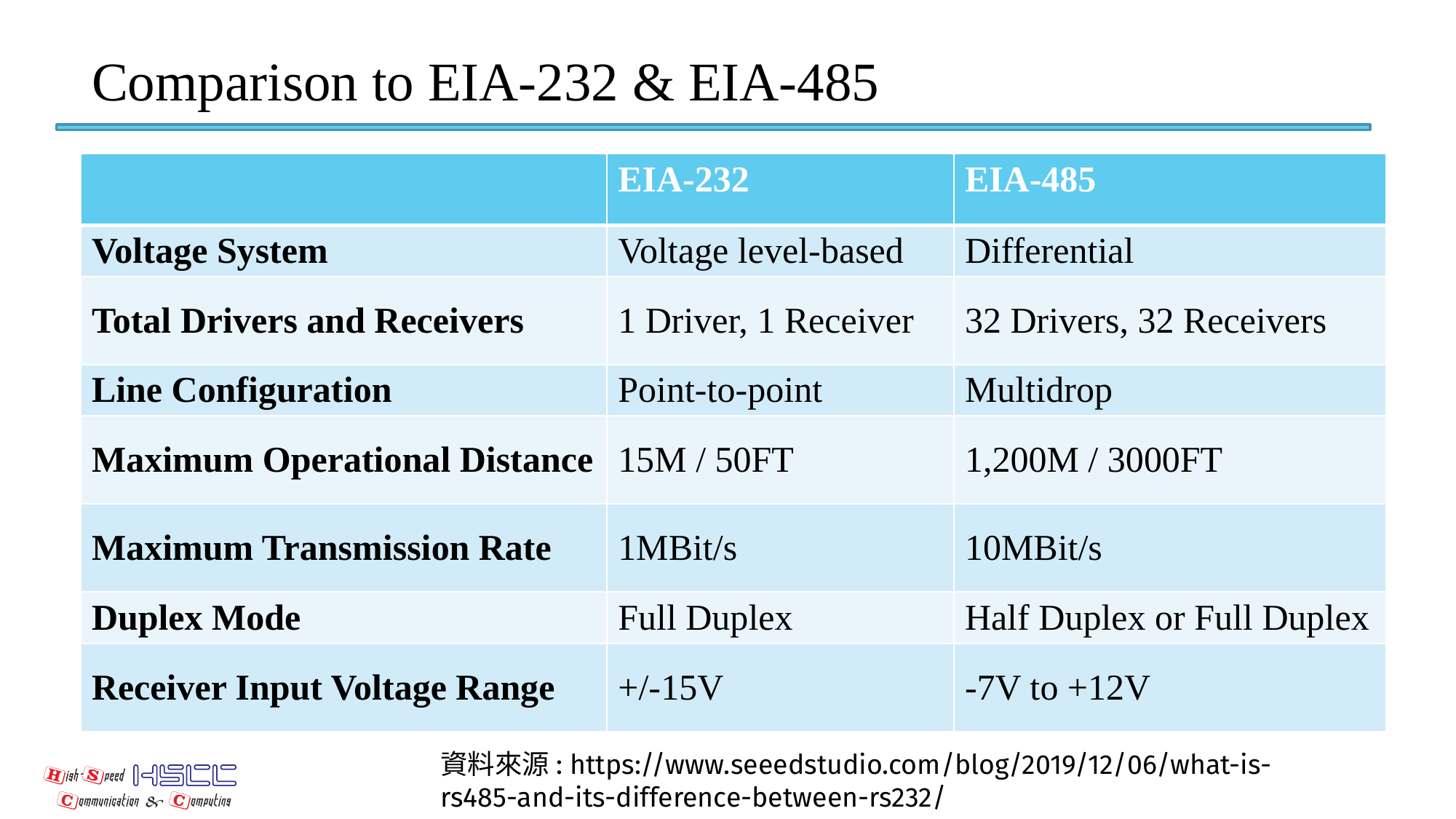

# Comparison to EIA-232 & EIA-485
|  | EIA-232 | EIA-485 |
| --- | --- | --- |
| Voltage System | Voltage level-based | Differential |
| Total Drivers and Receivers | 1 Driver, 1 Receiver | 32 Drivers, 32 Receivers |
| Line Configuration | Point-to-point | Multidrop |
| Maximum Operational Distance | 15M / 50FT | 1,200M / 3000FT |
| Maximum Transmission Rate | 1MBit/s | 10MBit/s |
| Duplex Mode | Full Duplex | Half Duplex or Full Duplex |
| Receiver Input Voltage Range | +/-15V | -7V to +12V |
資料來源: https://www.seeedstudio.com/blog/2019/12/06/what-is-rs485-and-its-difference-between-rs232/